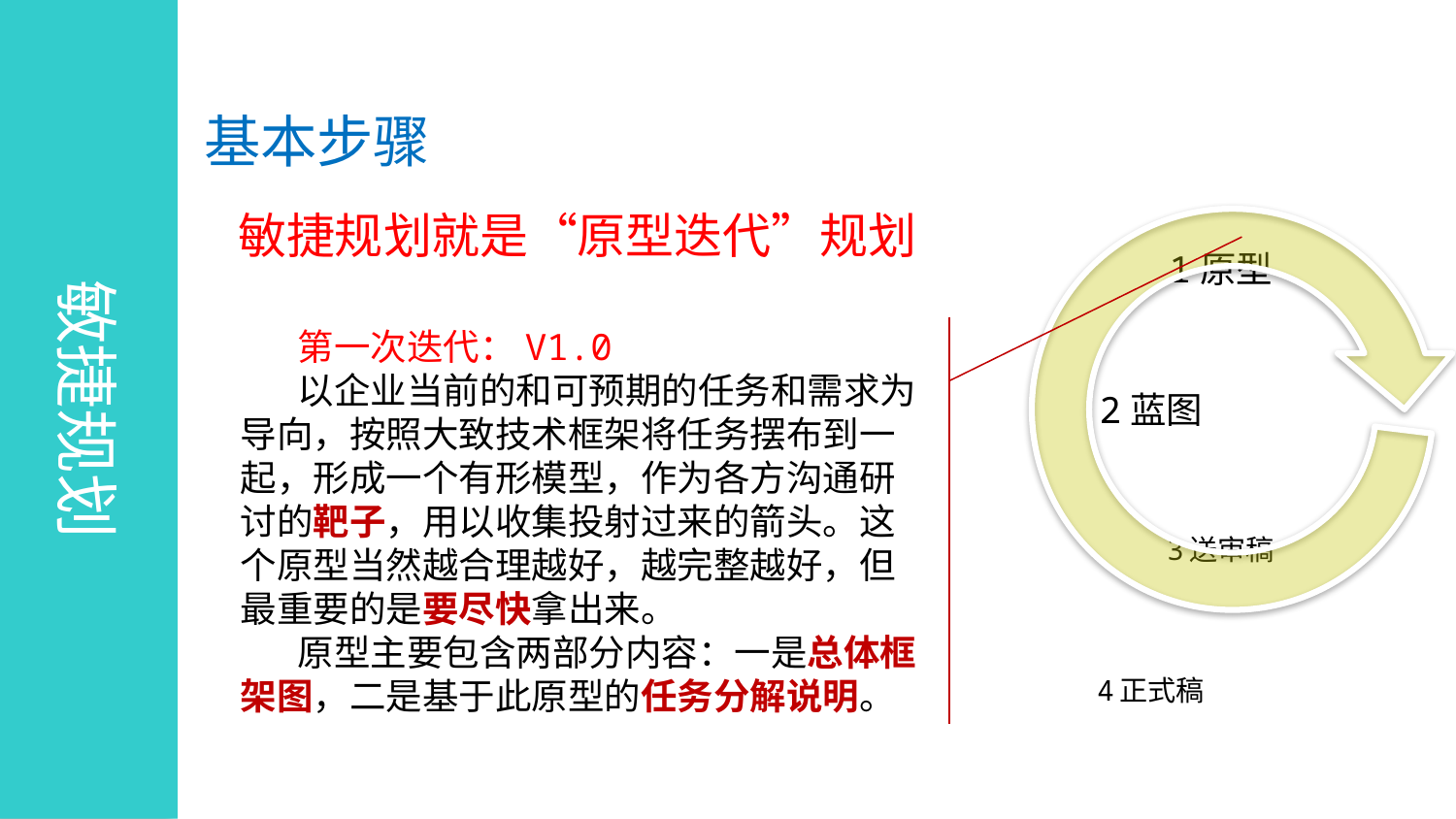

敏捷规划
基本步骤
1原型
2蓝图
4正式稿
3送审稿

敏捷规划就是“原型迭代”规划
第一次迭代：V1.0
以企业当前的和可预期的任务和需求为导向，按照大致技术框架将任务摆布到一起，形成一个有形模型，作为各方沟通研讨的靶子，用以收集投射过来的箭头。这个原型当然越合理越好，越完整越好，但最重要的是要尽快拿出来。
原型主要包含两部分内容：一是总体框架图，二是基于此原型的任务分解说明。